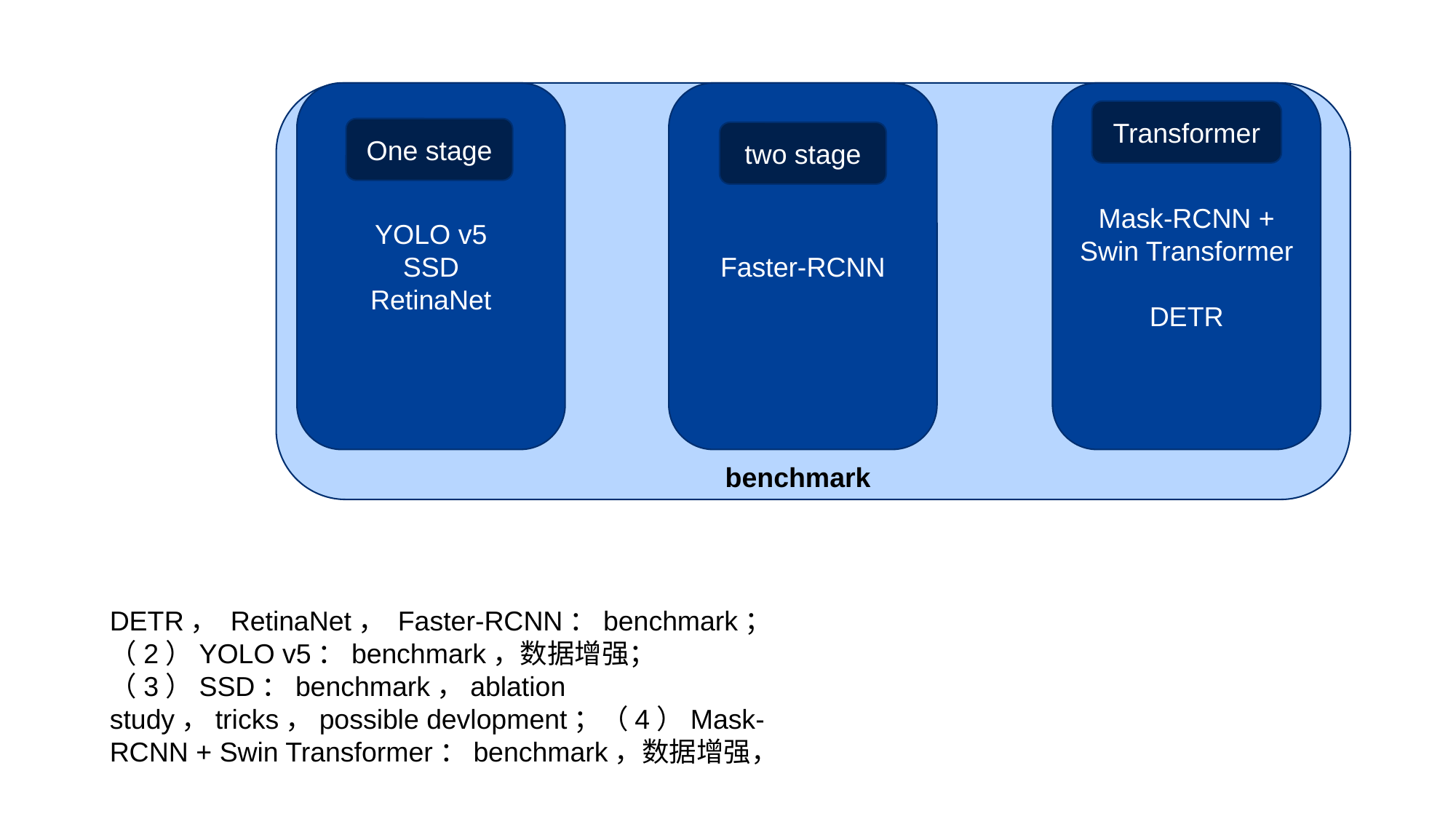

YOLO v5
SSD
RetinaNet
Faster-RCNN
Mask-RCNN + Swin Transformer

DETR
Transformer
One stage
two stage
benchmark
DETR， RetinaNet， Faster-RCNN：benchmark；（2）YOLO v5：benchmark，数据增强；（3）SSD：benchmark，ablation study，tricks，possible devlopment；（4）Mask-RCNN + Swin Transformer：benchmark，数据增强，